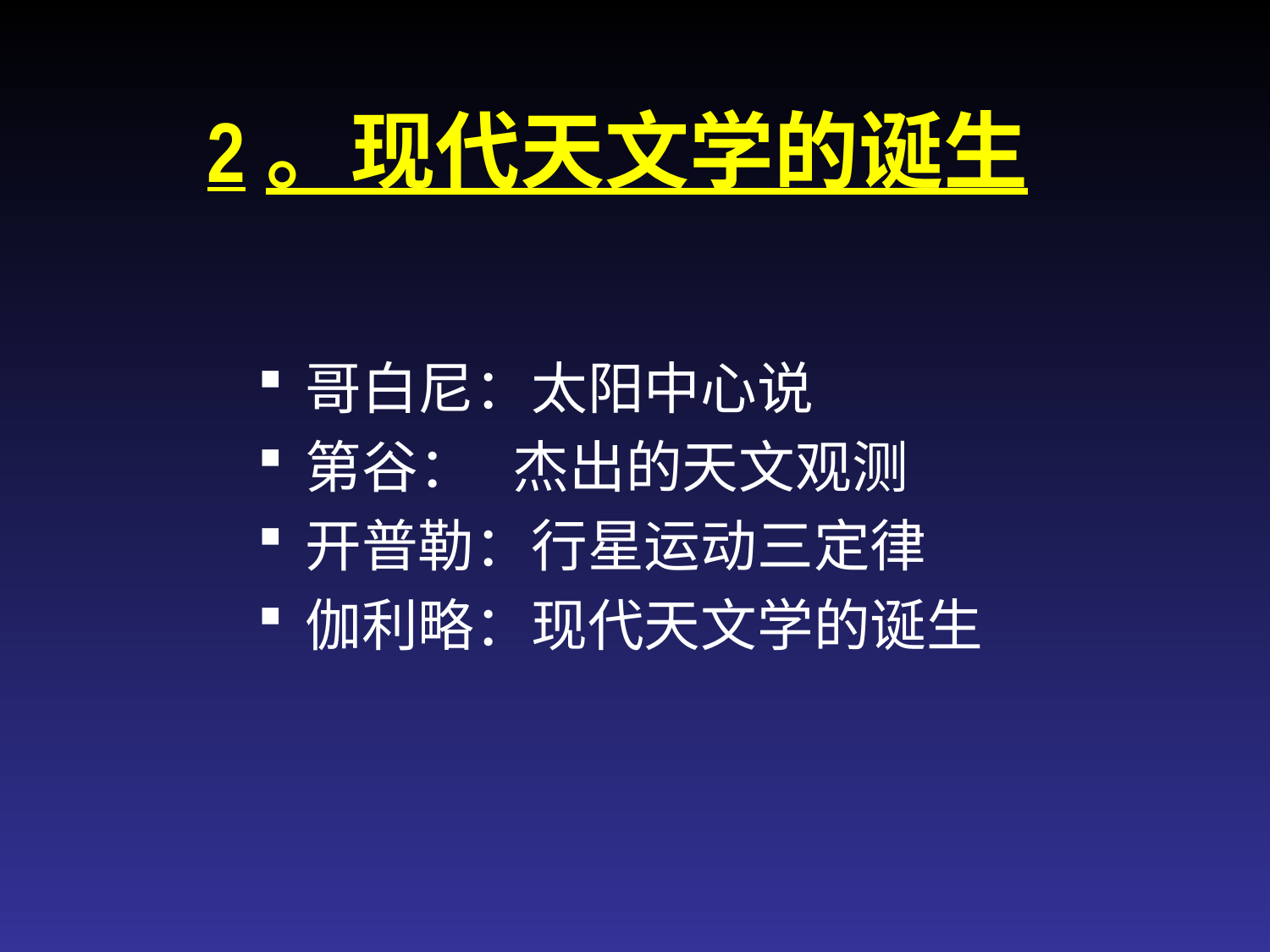

2。现代天文学的诞生
哥白尼：太阳中心说
第谷：   杰出的天文观测
开普勒：行星运动三定律
伽利略：现代天文学的诞生